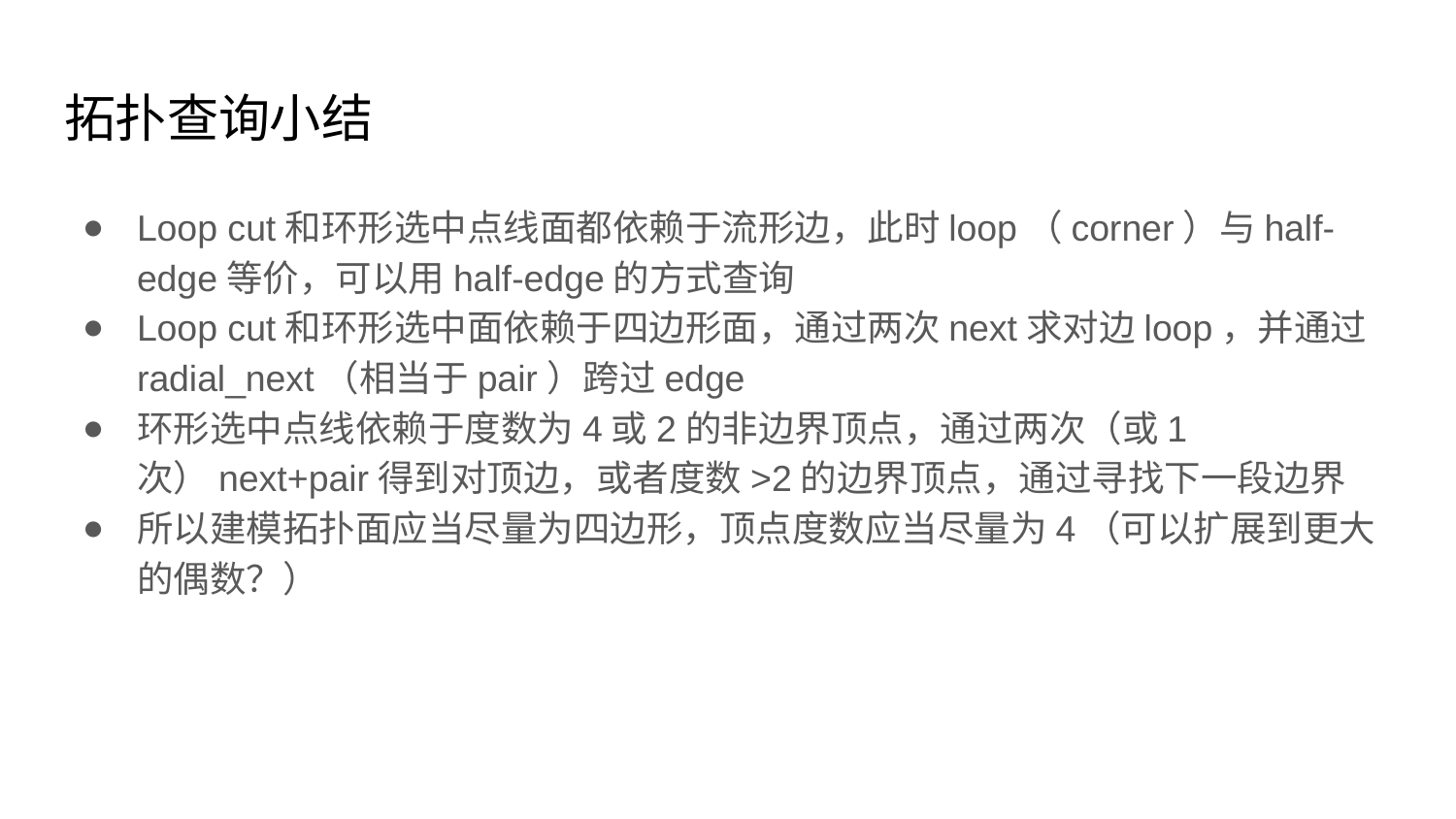

# 拓扑查询小结
Loop cut和环形选中点线面都依赖于流形边，此时loop（corner）与half-edge等价，可以用half-edge的方式查询
Loop cut和环形选中面依赖于四边形面，通过两次next求对边loop，并通过radial_next（相当于pair）跨过edge
环形选中点线依赖于度数为4或2的非边界顶点，通过两次（或1次）next+pair得到对顶边，或者度数>2的边界顶点，通过寻找下一段边界
所以建模拓扑面应当尽量为四边形，顶点度数应当尽量为4（可以扩展到更大的偶数？）